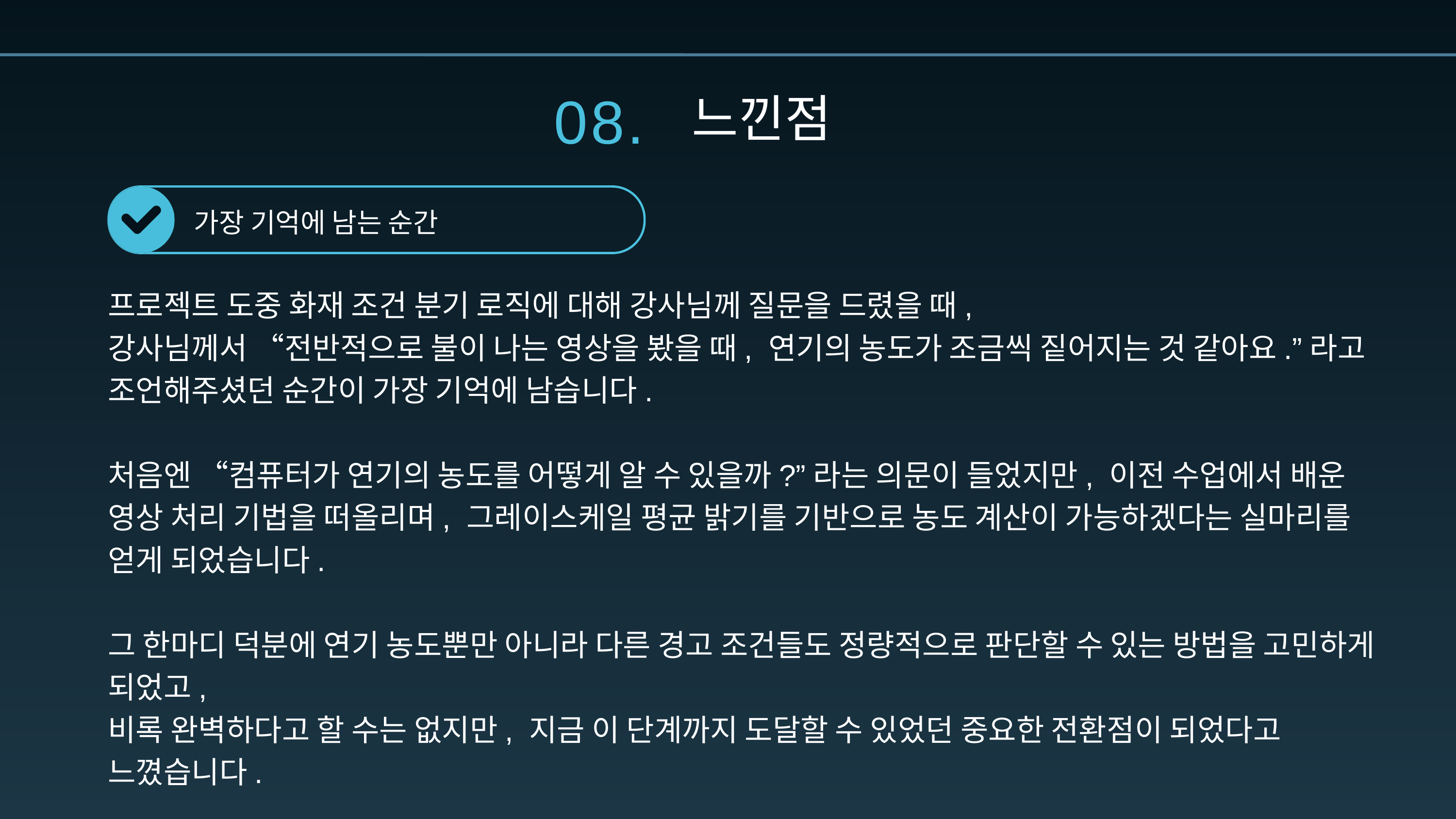

08.
느낀점

가장 기억에 남는 순간
프로젝트 도중 화재 조건 분기 로직에 대해 강사님께 질문을 드렸을 때,
강사님께서 “전반적으로 불이 나는 영상을 봤을 때, 연기의 농도가 조금씩 짙어지는 것 같아요.”라고 조언해주셨던 순간이 가장 기억에 남습니다.

처음엔 “컴퓨터가 연기의 농도를 어떻게 알 수 있을까?”라는 의문이 들었지만, 이전 수업에서 배운 영상 처리 기법을 떠올리며, 그레이스케일 평균 밝기를 기반으로 농도 계산이 가능하겠다는 실마리를 얻게 되었습니다.

그 한마디 덕분에 연기 농도뿐만 아니라 다른 경고 조건들도 정량적으로 판단할 수 있는 방법을 고민하게 되었고,
비록 완벽하다고 할 수는 없지만, 지금 이 단계까지 도달할 수 있었던 중요한 전환점이 되었다고 느꼈습니다.